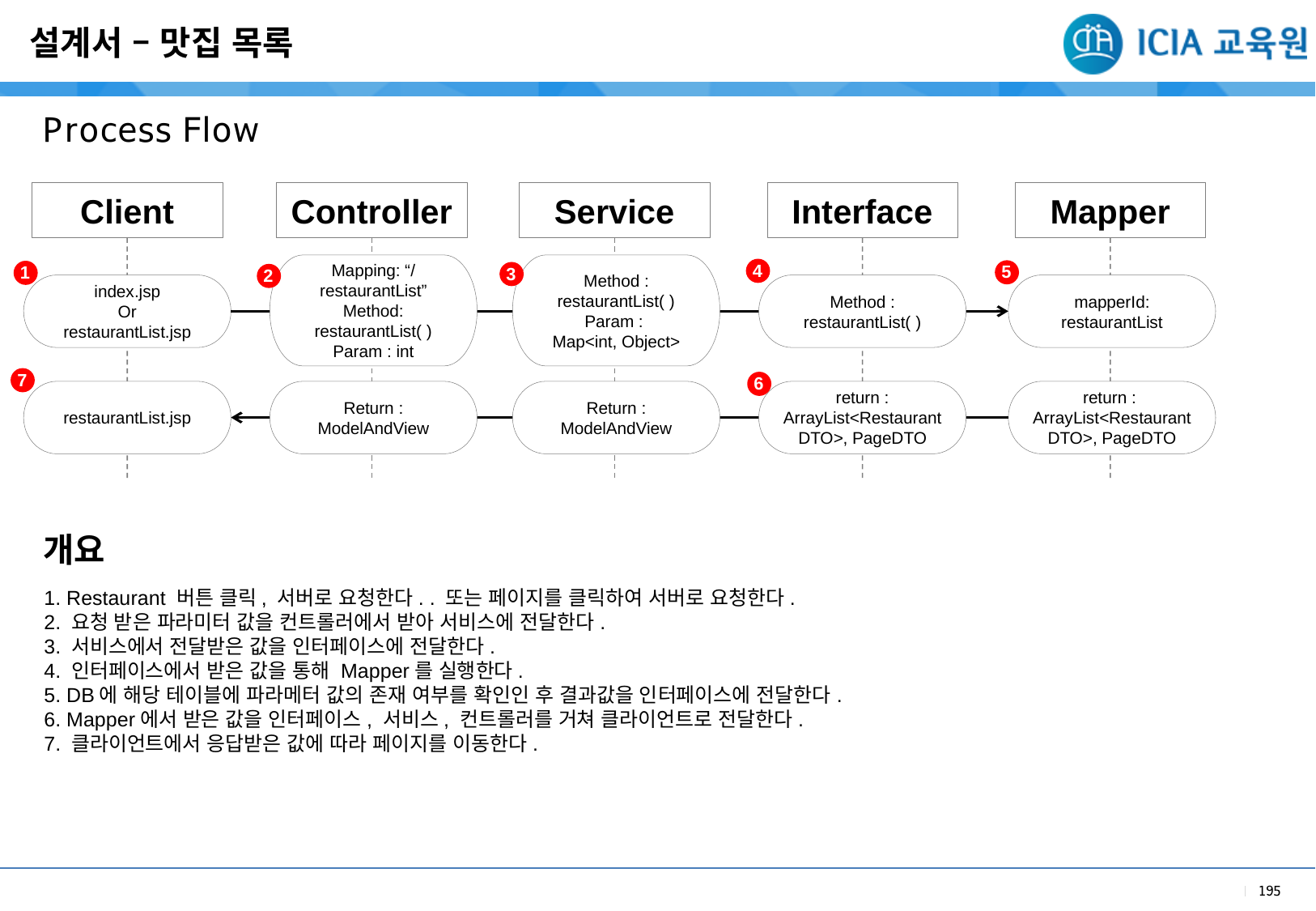

설계서 – 맛집 목록
Process Flow
Client
Controller
Service
Interface
Mapper
4

Method : restaurantList( )
Param :
Map<int, Object>
5

Mapping: “/ restaurantList”
Method: restaurantList( )
Param : int
1

3

2

index.jsp
Or
restaurantList.jsp
Method : restaurantList( )
mapperId: restaurantList
7

6

restaurantList.jsp
Return : ModelAndView
Return : ModelAndView
return : ArrayList<RestaurantDTO>, PageDTO
return :  ArrayList<RestaurantDTO>, PageDTO
개요
1. Restaurant 버튼 클릭, 서버로 요청한다. . 또는 페이지를 클릭하여 서버로 요청한다.
2. 요청 받은 파라미터 값을 컨트롤러에서 받아 서비스에 전달한다.
3. 서비스에서 전달받은 값을 인터페이스에 전달한다.
4. 인터페이스에서 받은 값을 통해 Mapper를 실행한다.
5. DB에 해당 테이블에 파라메터 값의 존재 여부를 확인인 후 결과값을 인터페이스에 전달한다.
6. Mapper에서 받은 값을 인터페이스, 서비스, 컨트롤러를 거쳐 클라이언트로 전달한다.
7. 클라이언트에서 응답받은 값에 따라 페이지를 이동한다.